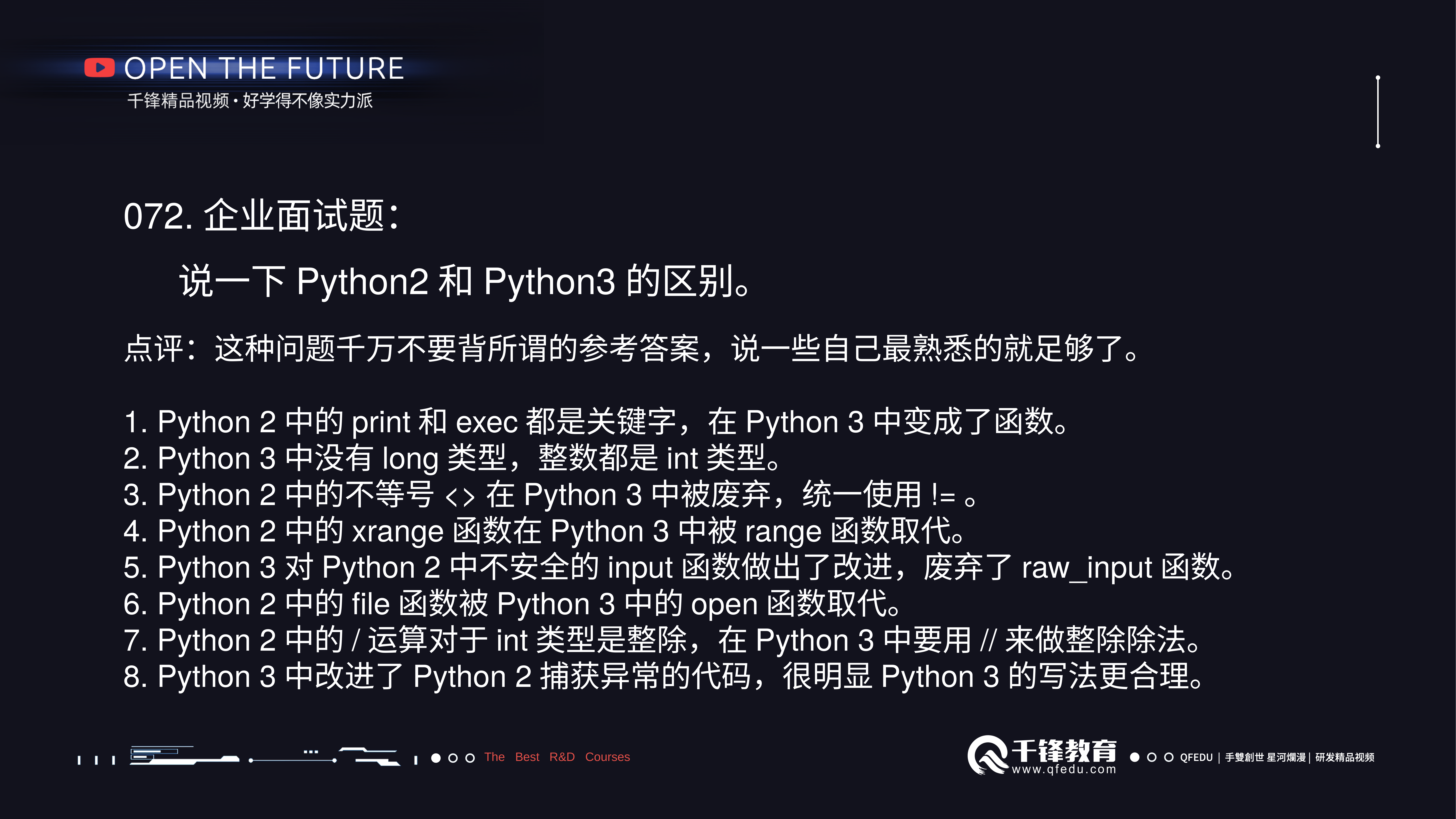

072.企业面试题：
说一下Python2和Python3的区别。
点评：这种问题千万不要背所谓的参考答案，说一些自己最熟悉的就足够了。

1. Python 2中的print和exec都是关键字，在Python 3中变成了函数。
2. Python 3中没有long类型，整数都是int类型。
3. Python 2中的不等号<>在Python 3中被废弃，统一使用!=。
4. Python 2中的xrange函数在Python 3中被range函数取代。
5. Python 3对Python 2中不安全的input函数做出了改进，废弃了raw_input函数。
6. Python 2中的file函数被Python 3中的open函数取代。
7. Python 2中的/运算对于int类型是整除，在Python 3中要用//来做整除除法。
8. Python 3中改进了Python 2捕获异常的代码，很明显Python 3的写法更合理。